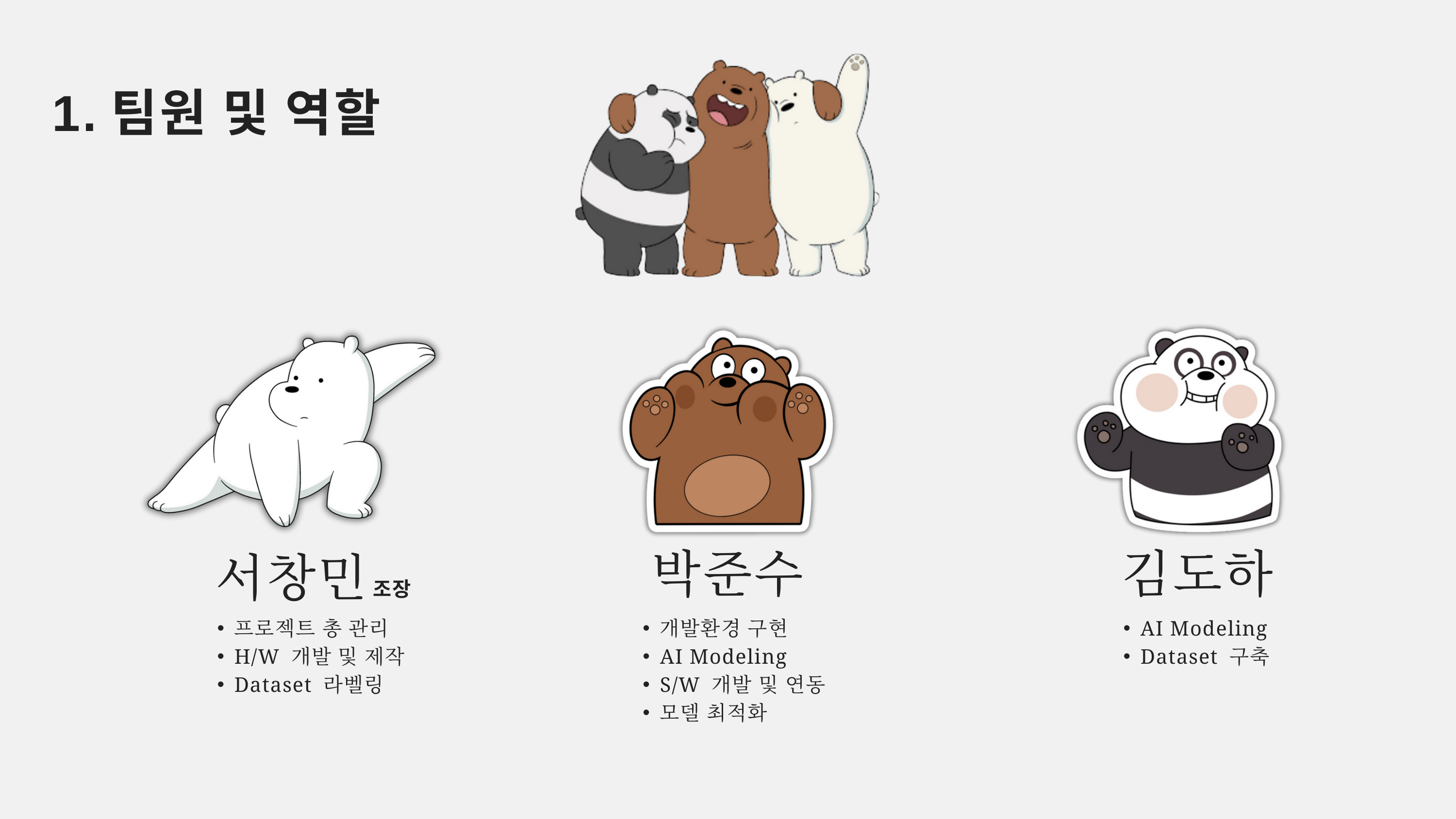

1.팀원 및 역할

박준수
김도하
서창민
조장
프로젝트 총 관리
H/W 개발 및 제작
Dataset 라벨링
개발환경 구현
AI Modeling
S/W 개발 및 연동
모델 최적화
AI Modeling
Dataset 구축